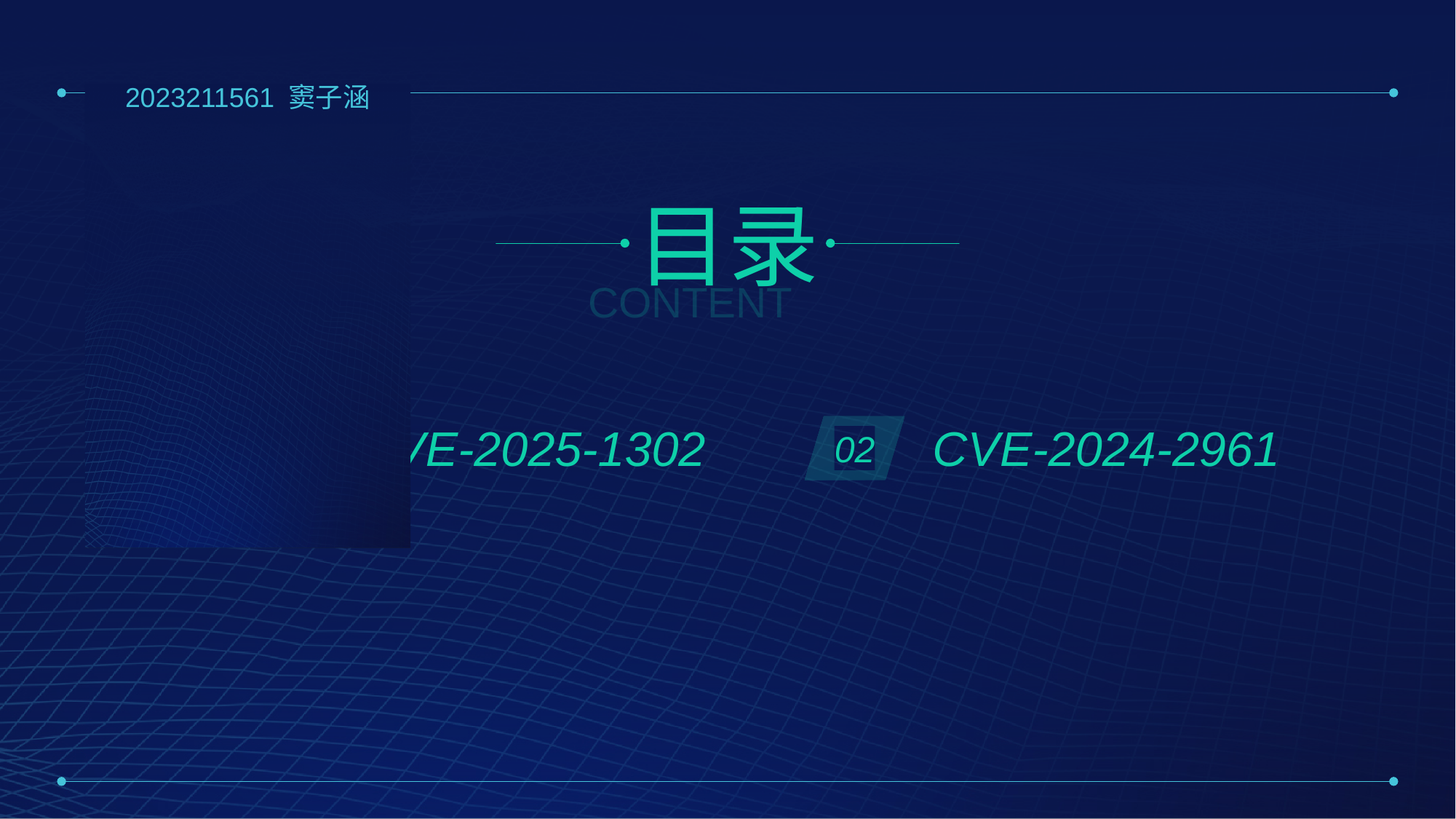

2023211561 窦子涵
目录
CONTENT

01

02
CVE-2025-1302
CVE-2024-2961